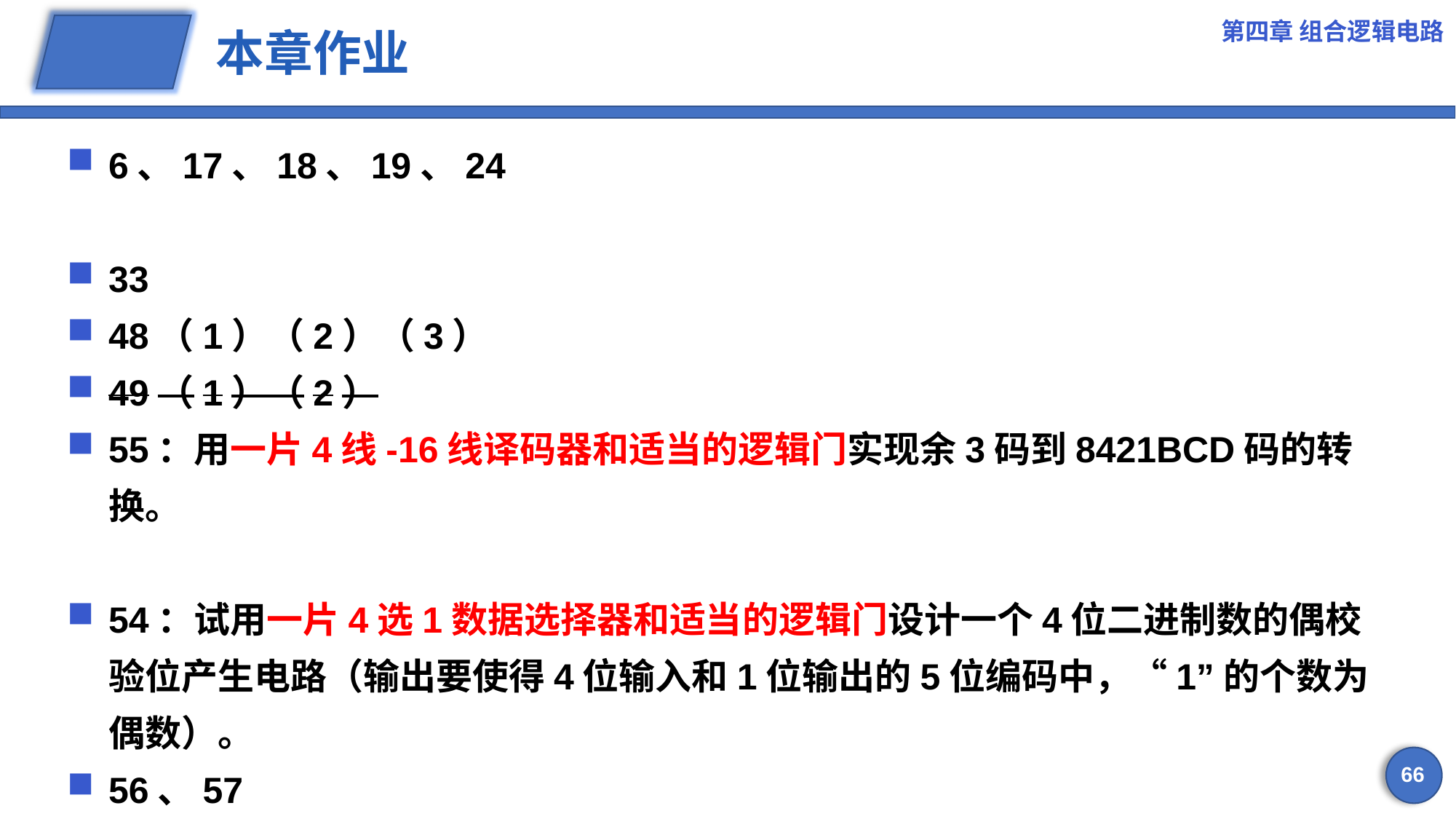

第四章 组合逻辑电路
# 本章作业

6、17、18、19、24

33
48（1）（2）（3）
49（1）（2）
55：用一片4线-16线译码器和适当的逻辑门实现余3码到8421BCD码的转换。

54：试用一片4选1数据选择器和适当的逻辑门设计一个4位二进制数的偶校验位产生电路（输出要使得4位输入和1位输出的5位编码中，“1”的个数为偶数）。
56、57
66